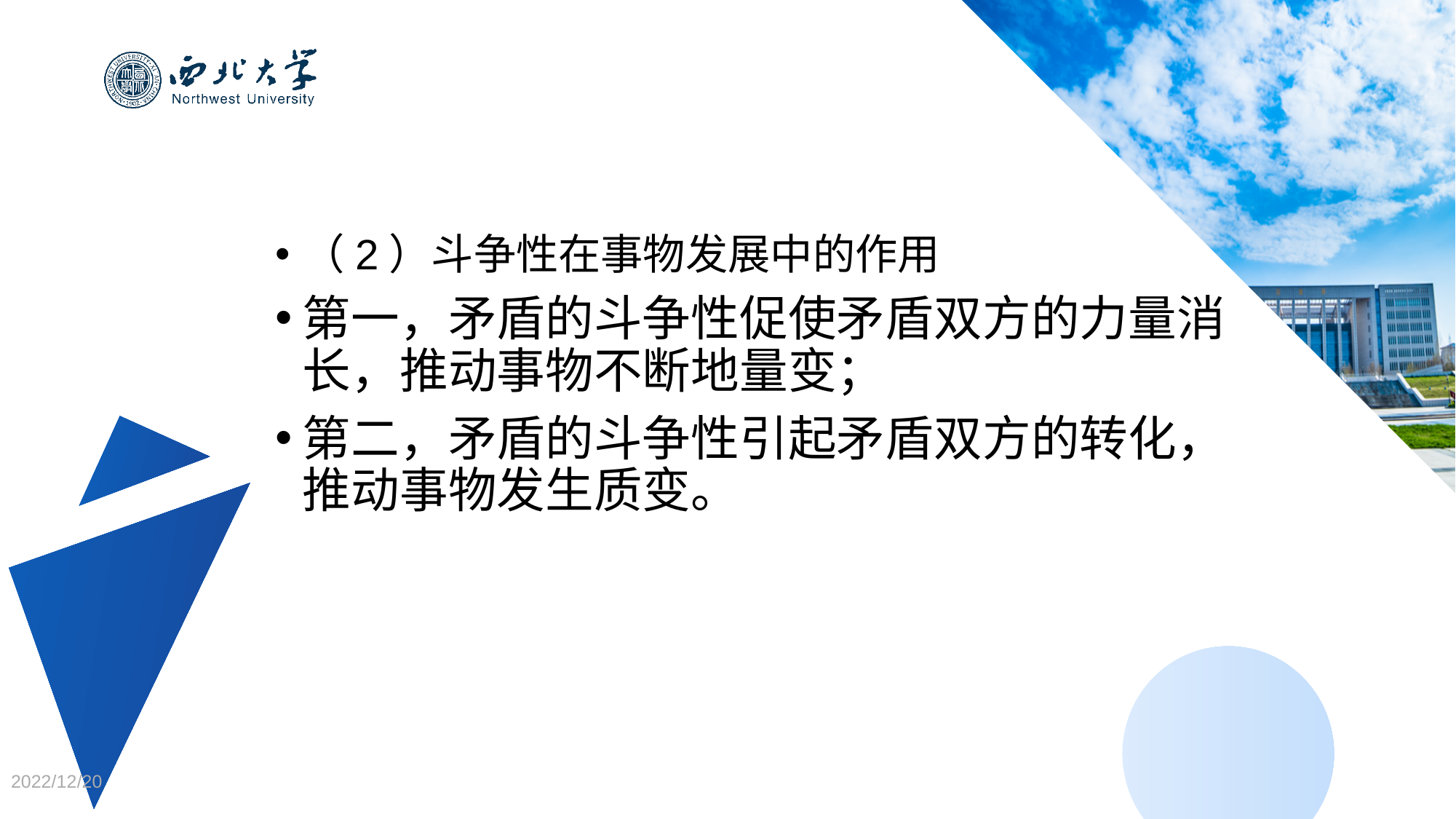

（2）斗争性在事物发展中的作用
第一，矛盾的斗争性促使矛盾双方的力量消长，推动事物不断地量变；
第二，矛盾的斗争性引起矛盾双方的转化，推动事物发生质变。
2022/12/20